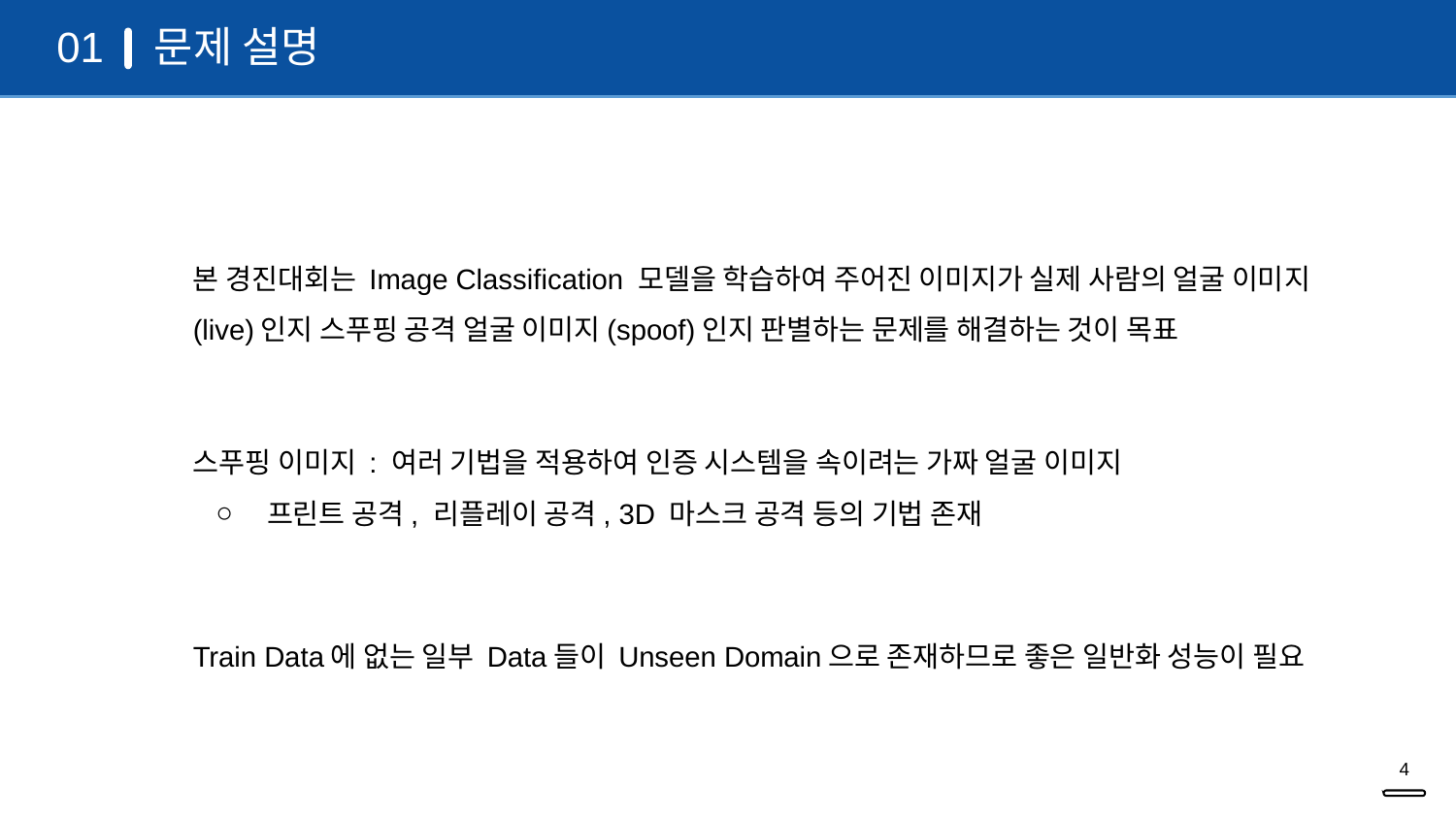

문제 설명
01

본 경진대회는 Image Classification 모델을 학습하여 주어진 이미지가 실제 사람의 얼굴 이미지(live)인지 스푸핑 공격 얼굴 이미지(spoof)인지 판별하는 문제를 해결하는 것이 목표

스푸핑 이미지 : 여러 기법을 적용하여 인증 시스템을 속이려는 가짜 얼굴 이미지
프린트 공격, 리플레이 공격, 3D 마스크 공격 등의 기법 존재

Train Data에 없는 일부 Data들이 Unseen Domain으로 존재하므로 좋은 일반화 성능이 필요
4